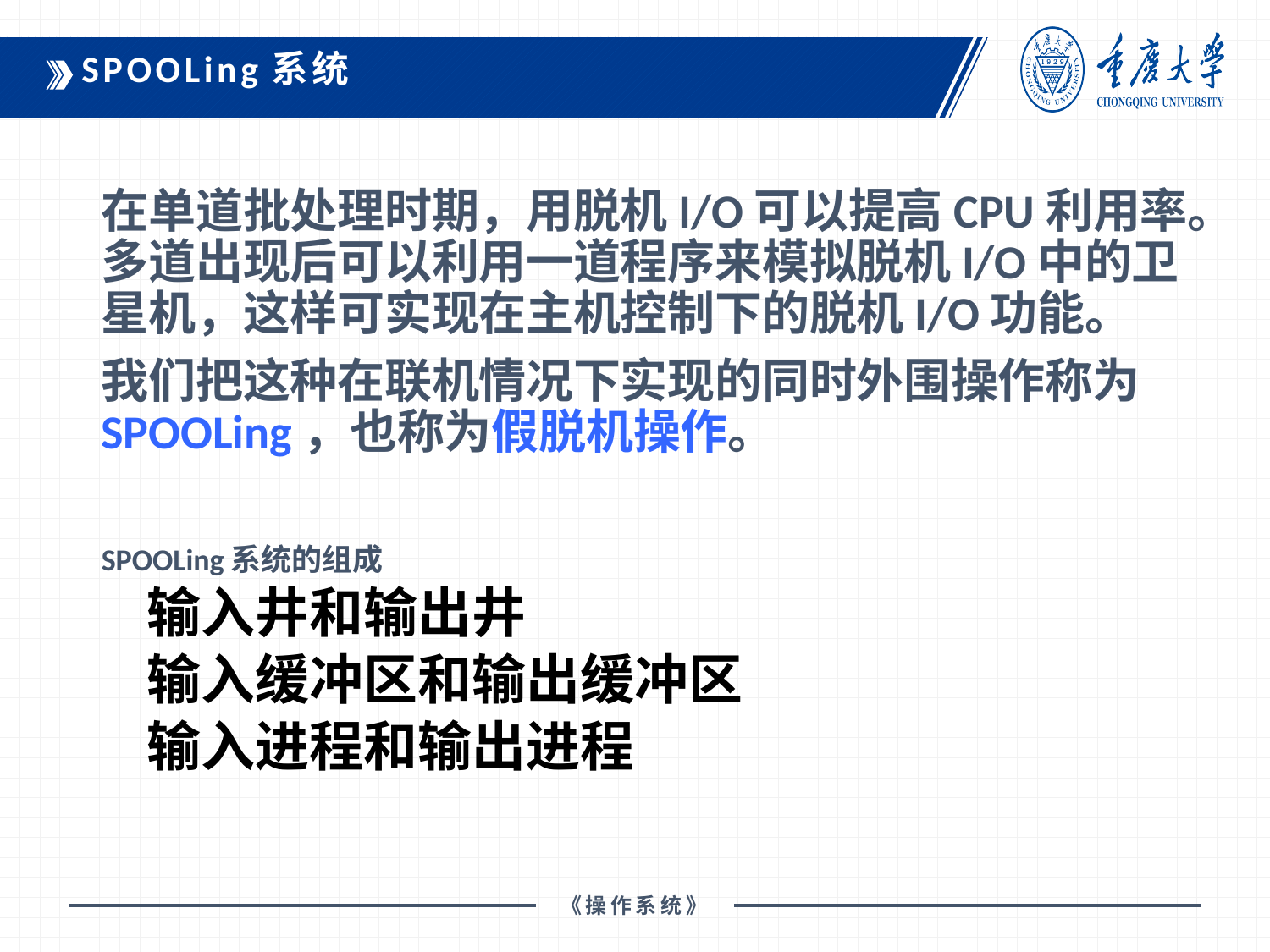

SPOOLing系统
在单道批处理时期，用脱机I/O可以提高CPU利用率。多道出现后可以利用一道程序来模拟脱机I/O中的卫星机，这样可实现在主机控制下的脱机I/O功能。
我们把这种在联机情况下实现的同时外围操作称为SPOOLing，也称为假脱机操作。

SPOOLing系统的组成
输入井和输出井
输入缓冲区和输出缓冲区
输入进程和输出进程